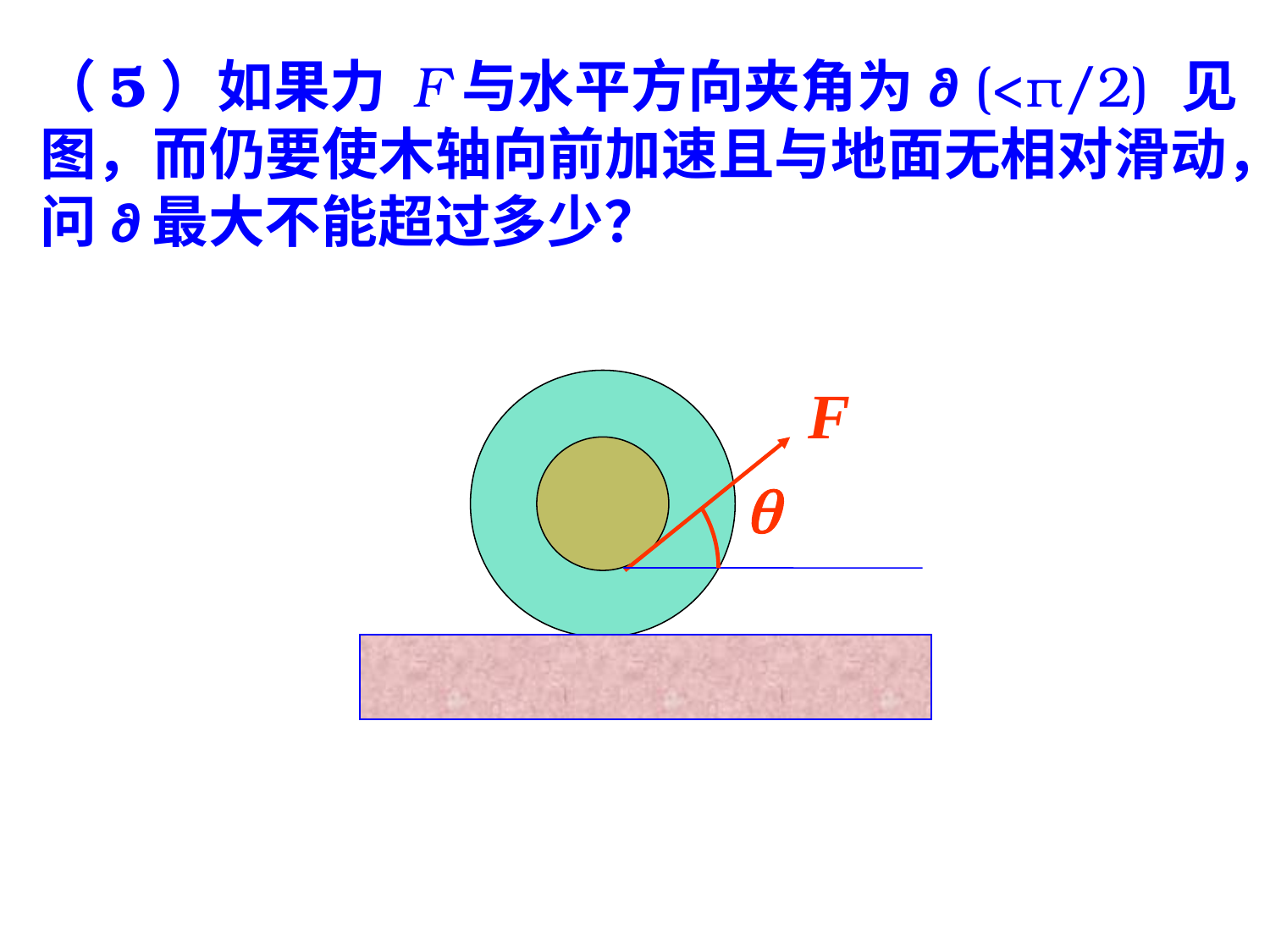

（5）如果力 F与水平方向夹角为θ (<π/2) 见
图，而仍要使木轴向前加速且与地面无相对滑动，
问θ最大不能超过多少？

F

θ